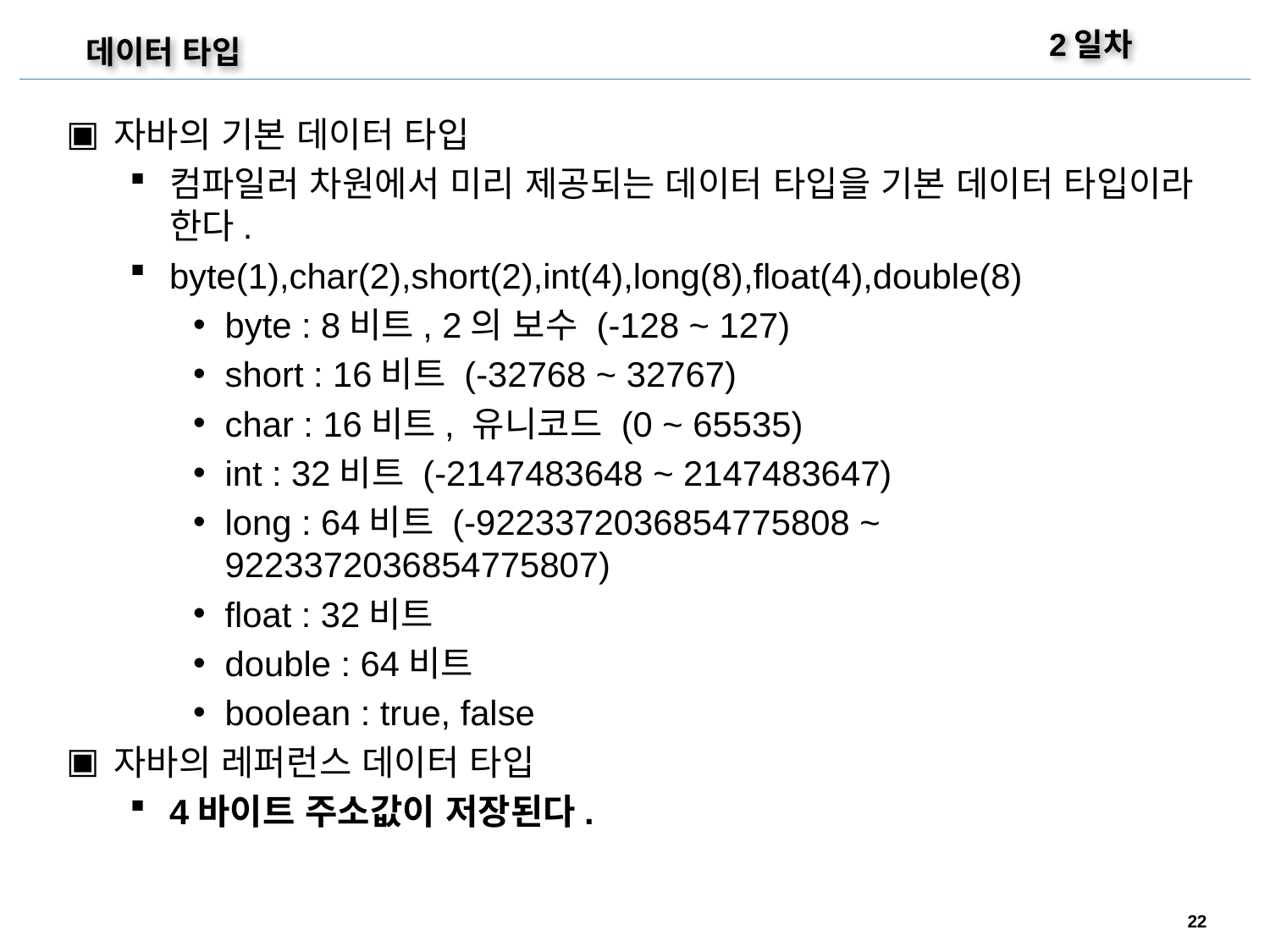

2일차
데이터 타입
자바의 기본 데이터 타입
컴파일러 차원에서 미리 제공되는 데이터 타입을 기본 데이터 타입이라 한다.
byte(1),char(2),short(2),int(4),long(8),float(4),double(8)
byte : 8비트, 2의 보수 (-128 ~ 127)
short : 16비트 (-32768 ~ 32767)
char : 16비트, 유니코드 (0 ~ 65535)
int : 32비트 (-2147483648 ~ 2147483647)
long : 64비트 (-9223372036854775808 ~ 9223372036854775807)
float : 32비트
double : 64비트
boolean : true, false
자바의 레퍼런스 데이터 타입
4바이트 주소값이 저장된다.